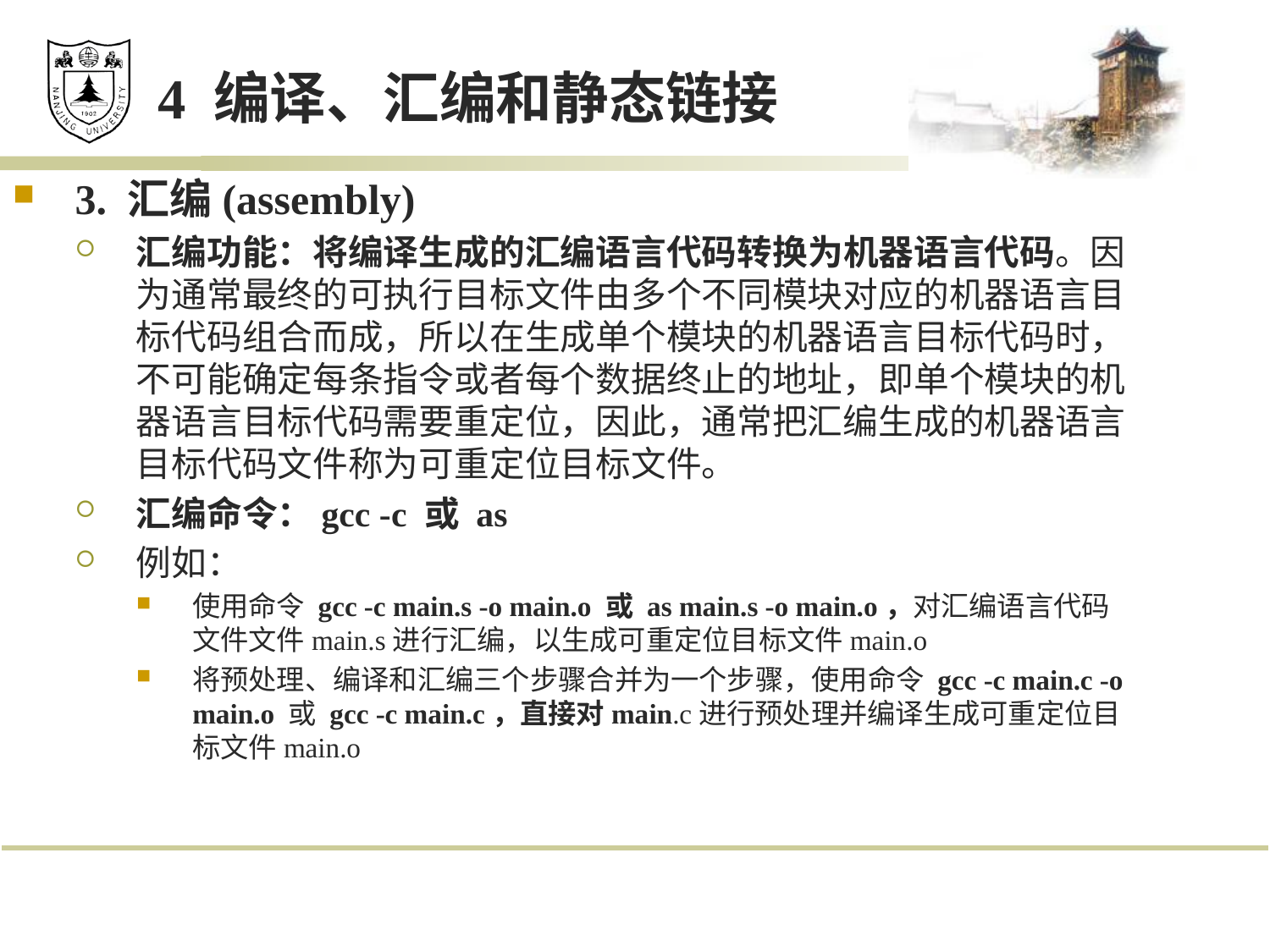

# 4 编译、汇编和静态链接
3. 汇编(assembly)
汇编功能：将编译生成的汇编语言代码转换为机器语言代码。因为通常最终的可执行目标文件由多个不同模块对应的机器语言目标代码组合而成，所以在生成单个模块的机器语言目标代码时，不可能确定每条指令或者每个数据终止的地址，即单个模块的机器语言目标代码需要重定位，因此，通常把汇编生成的机器语言目标代码文件称为可重定位目标文件。
汇编命令：gcc -c 或 as
例如：
使用命令 gcc -c main.s -o main.o 或 as main.s -o main.o，对汇编语言代码文件文件main.s进行汇编，以生成可重定位目标文件main.o
将预处理、编译和汇编三个步骤合并为一个步骤，使用命令 gcc -c main.c -o main.o 或 gcc -c main.c，直接对main.c进行预处理并编译生成可重定位目标文件main.o